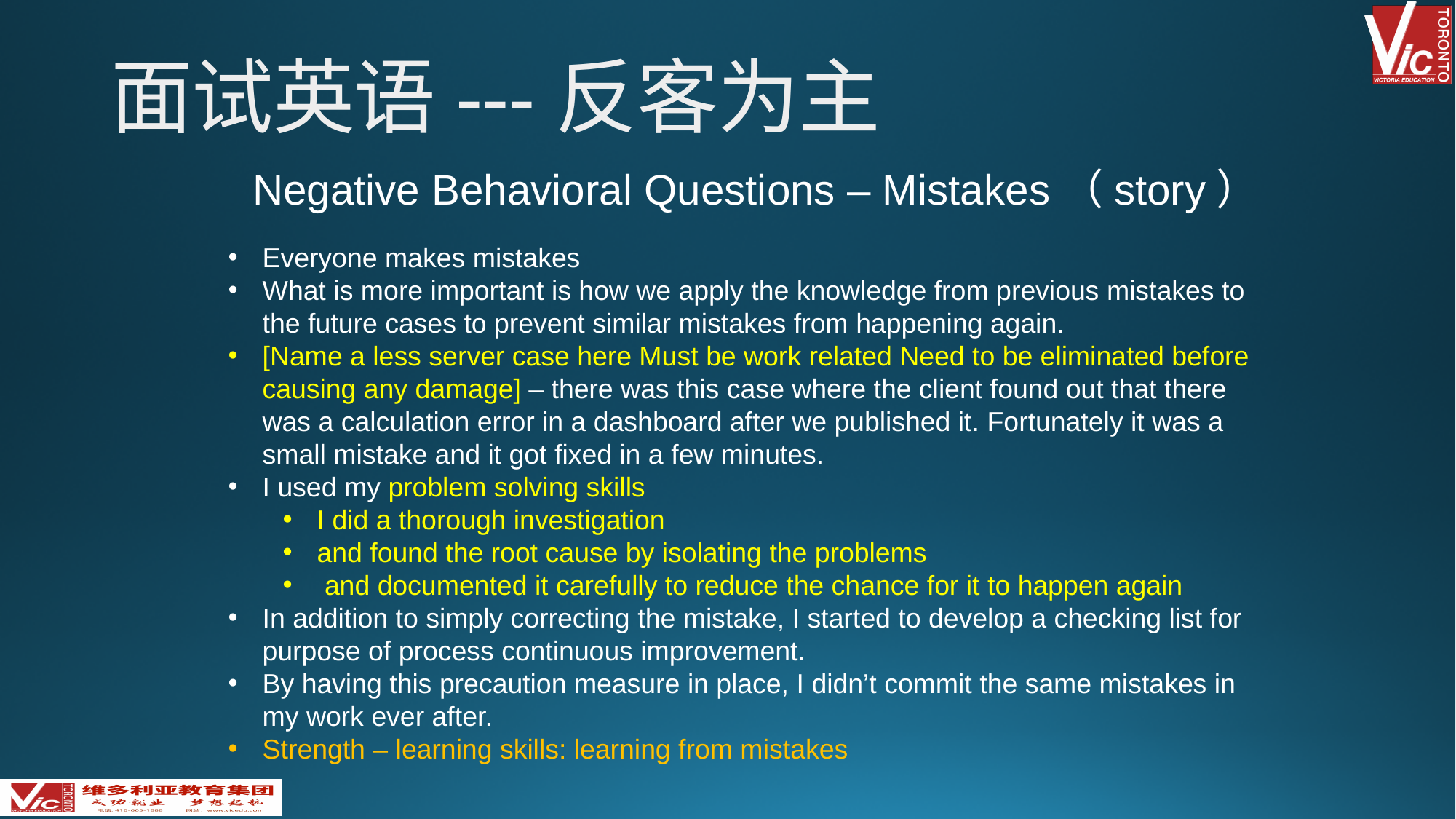

面试英语---反客为主
Negative Behavioral Questions – Mistakes（story）
Everyone makes mistakes
What is more important is how we apply the knowledge from previous mistakes to the future cases to prevent similar mistakes from happening again.
[Name a less server case here Must be work related Need to be eliminated before causing any damage] – there was this case where the client found out that there was a calculation error in a dashboard after we published it. Fortunately it was a small mistake and it got fixed in a few minutes.
I used my problem solving skills
I did a thorough investigation
and found the root cause by isolating the problems
 and documented it carefully to reduce the chance for it to happen again
In addition to simply correcting the mistake, I started to develop a checking list for purpose of process continuous improvement.
By having this precaution measure in place, I didn’t commit the same mistakes in my work ever after.
Strength – learning skills: learning from mistakes